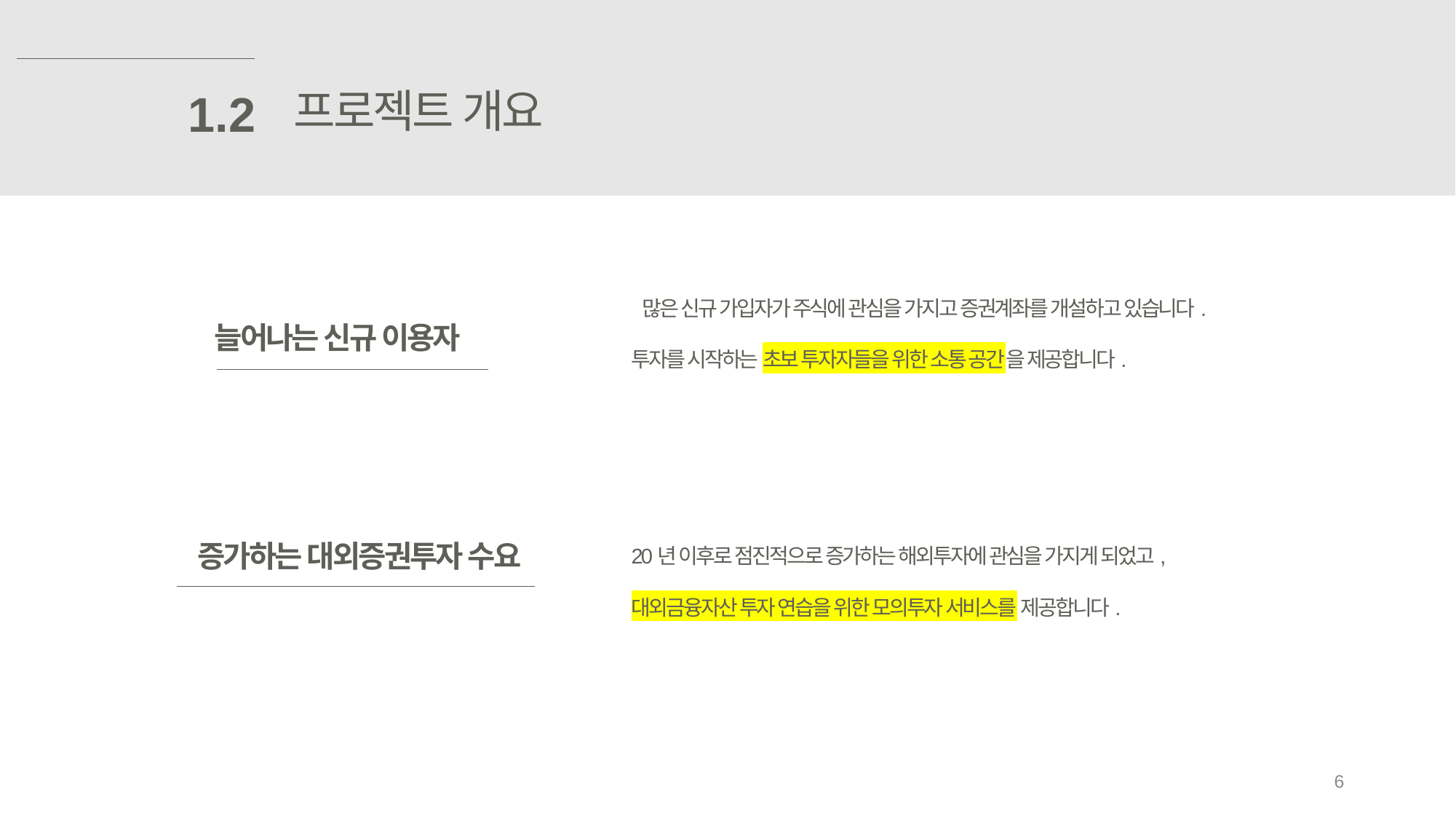

프로젝트 개요
1.2
 많은 신규 가입자가 주식에 관심을 가지고 증권계좌를 개설하고 있습니다.

투자를 시작하는 초보 투자자들을 위한 소통 공간을 제공합니다.
     늘어나는 신규 이용자

 증가하는 대외증권투자 수요
20년 이후로 점진적으로 증가하는 해외투자에 관심을 가지게 되었고,

대외금융자산 투자 연습을 위한 모의투자 서비스를 제공합니다.
2021.10.06
6